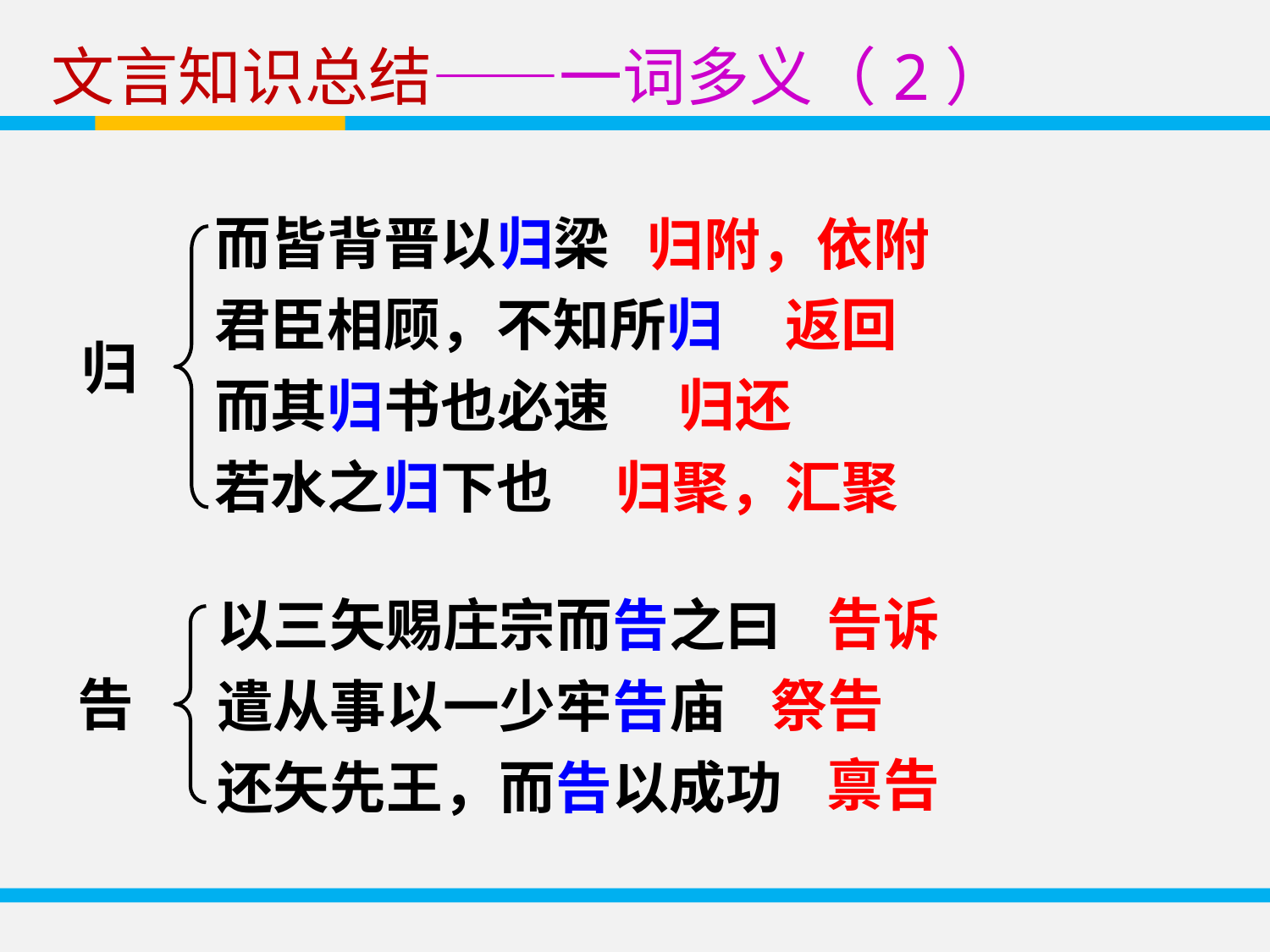

文言知识总结——一词多义（2）

而皆背晋以归梁
君臣相顾，不知所归
而其归书也必速
若水之归下也
归附，依附

返回
归
归还
归聚，汇聚
以三矢赐庄宗而告之曰
遣从事以一少牢告庙
还矢先王，而告以成功
告诉

告
祭告
禀告